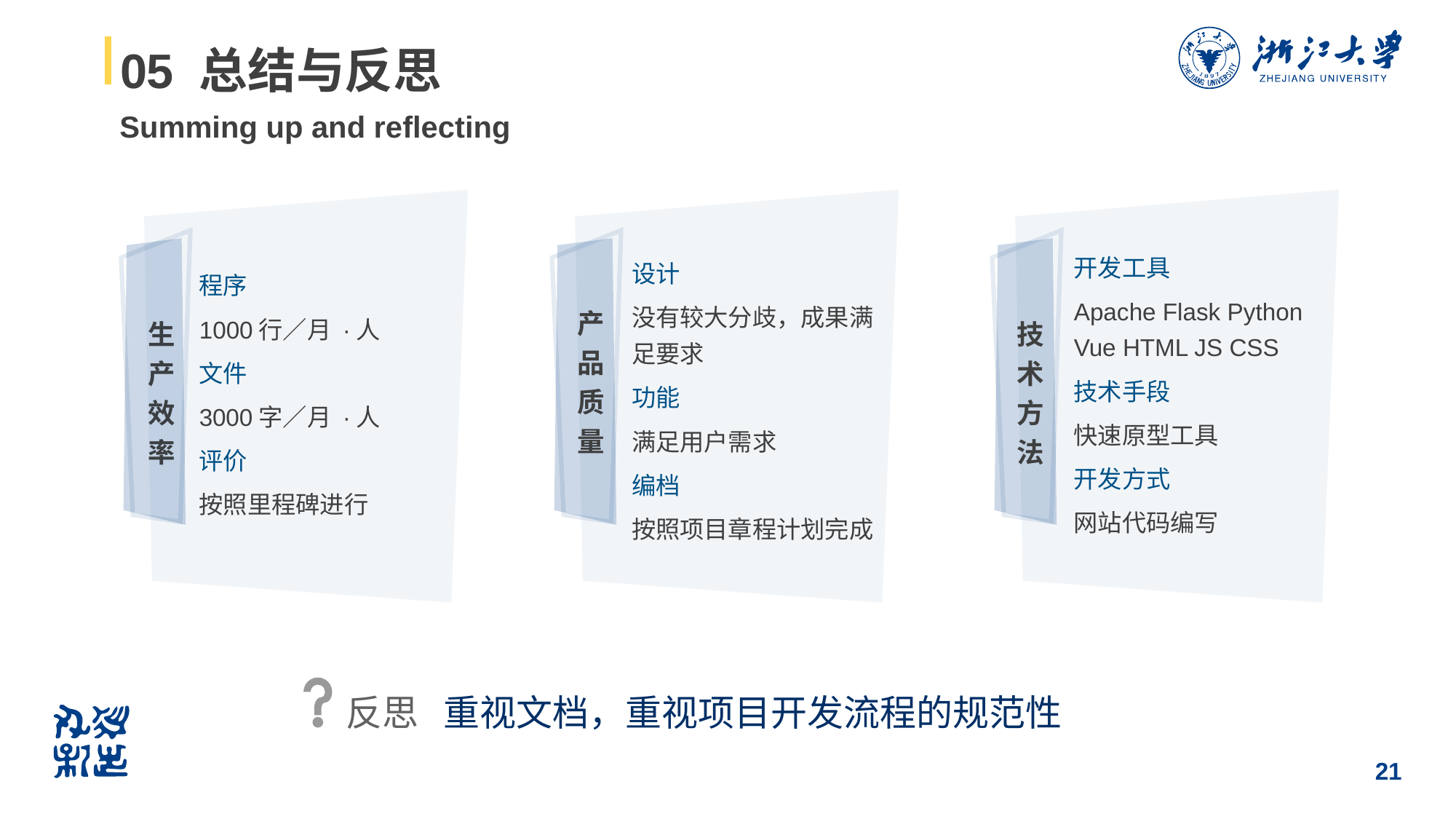

# 05 总结与反思
Summing up and reflecting

设计
没有较大分歧，成果满足要求
功能
满足用户需求
编档
按照项目章程计划完成

程序
1000行／月 ·人
文件
3000字／月 ·人
评价
按照里程碑进行

开发工具
Apache Flask Python Vue HTML JS CSS
技术手段
快速原型工具
开发方式
网站代码编写

生产效率

产品质量

技术方法

反思   重视文档，重视项目开发流程的规范性
21